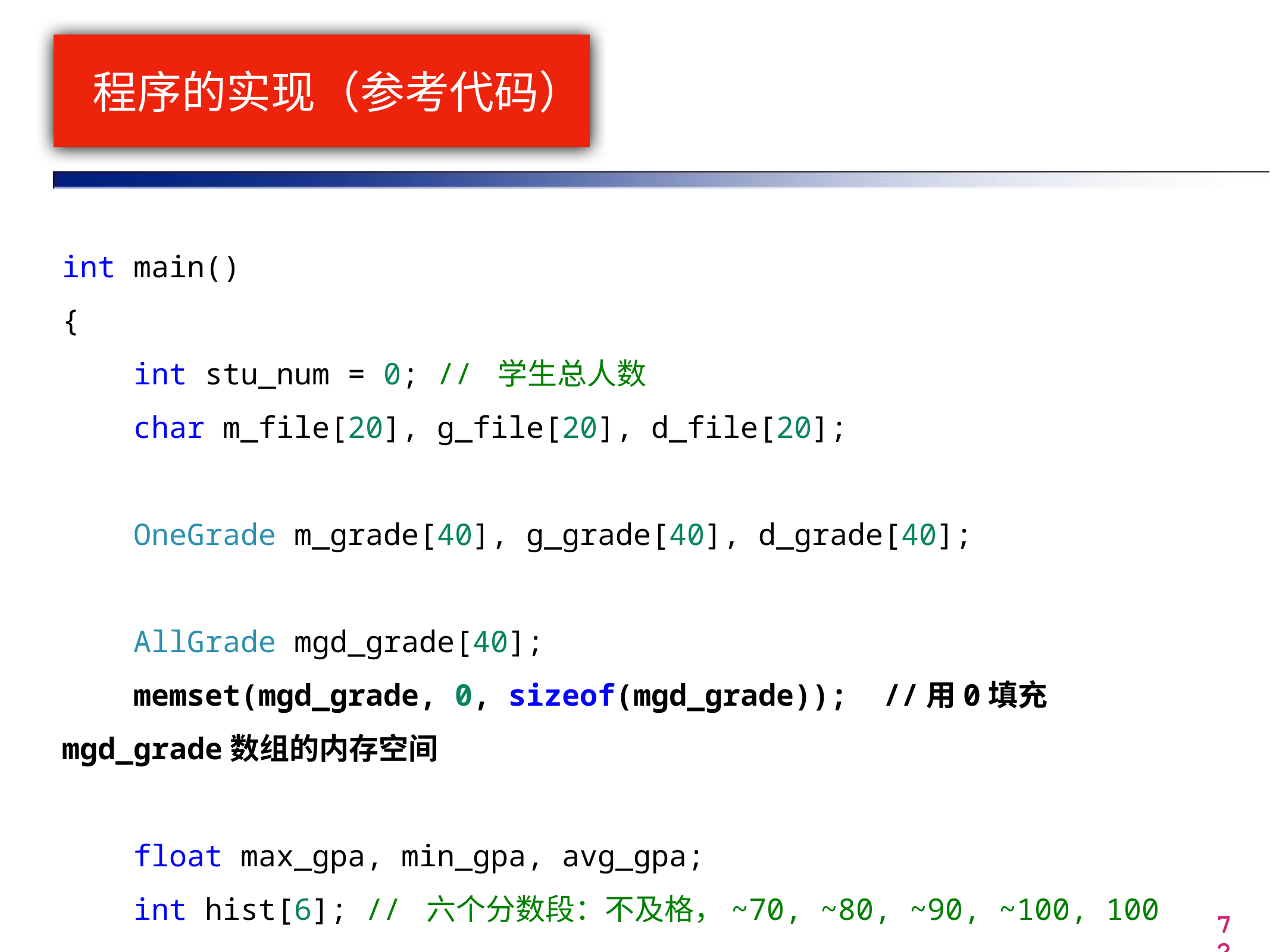

# 程序的实现（参考代码）
int main()
{
    int stu_num = 0; // 学生总人数
    char m_file[20], g_file[20], d_file[20];
    OneGrade m_grade[40], g_grade[40], d_grade[40];
    AllGrade mgd_grade[40];
    memset(mgd_grade, 0, sizeof(mgd_grade));  //用0填充mgd_grade数组的内存空间
    float max_gpa, min_gpa, avg_gpa;
    int hist[6]; // 六个分数段：不及格，~70, ~80, ~90, ~100, 100
72